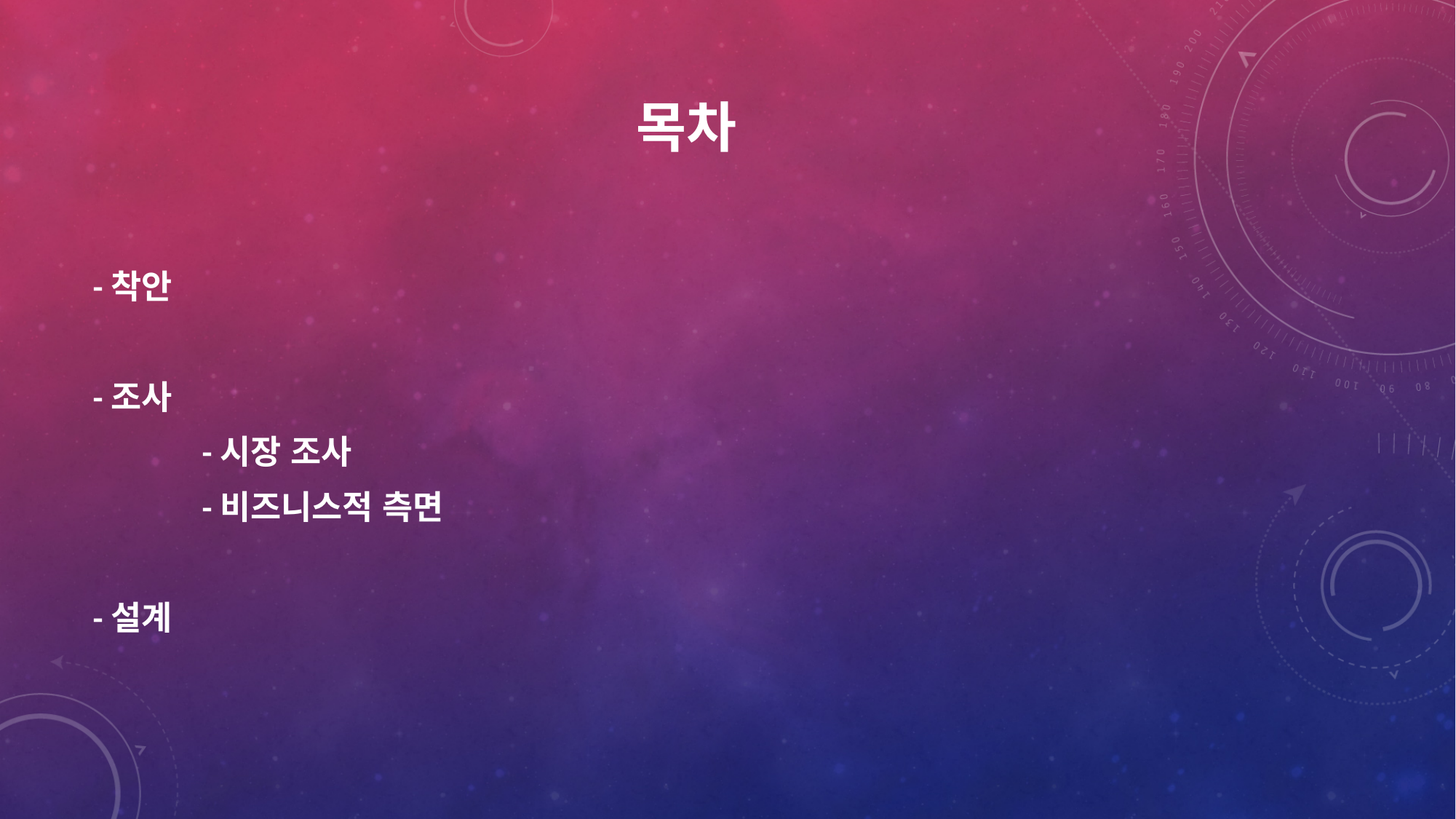

# 목차
-착안

-조사
	-시장 조사
	-비즈니스적 측면

-설계